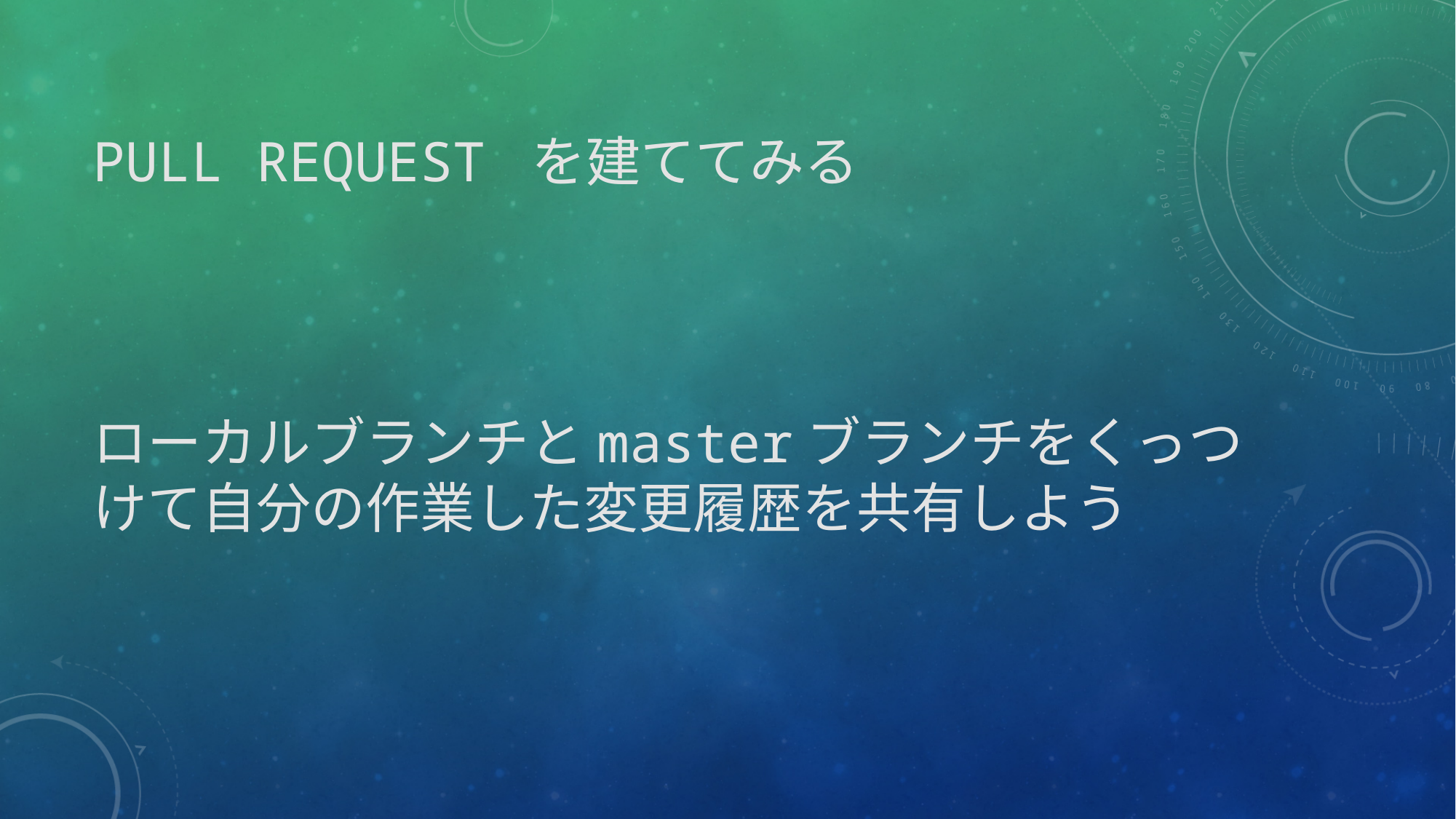

# pull request を建ててみる
ローカルブランチとmasterブランチをくっつけて自分の作業した変更履歴を共有しよう